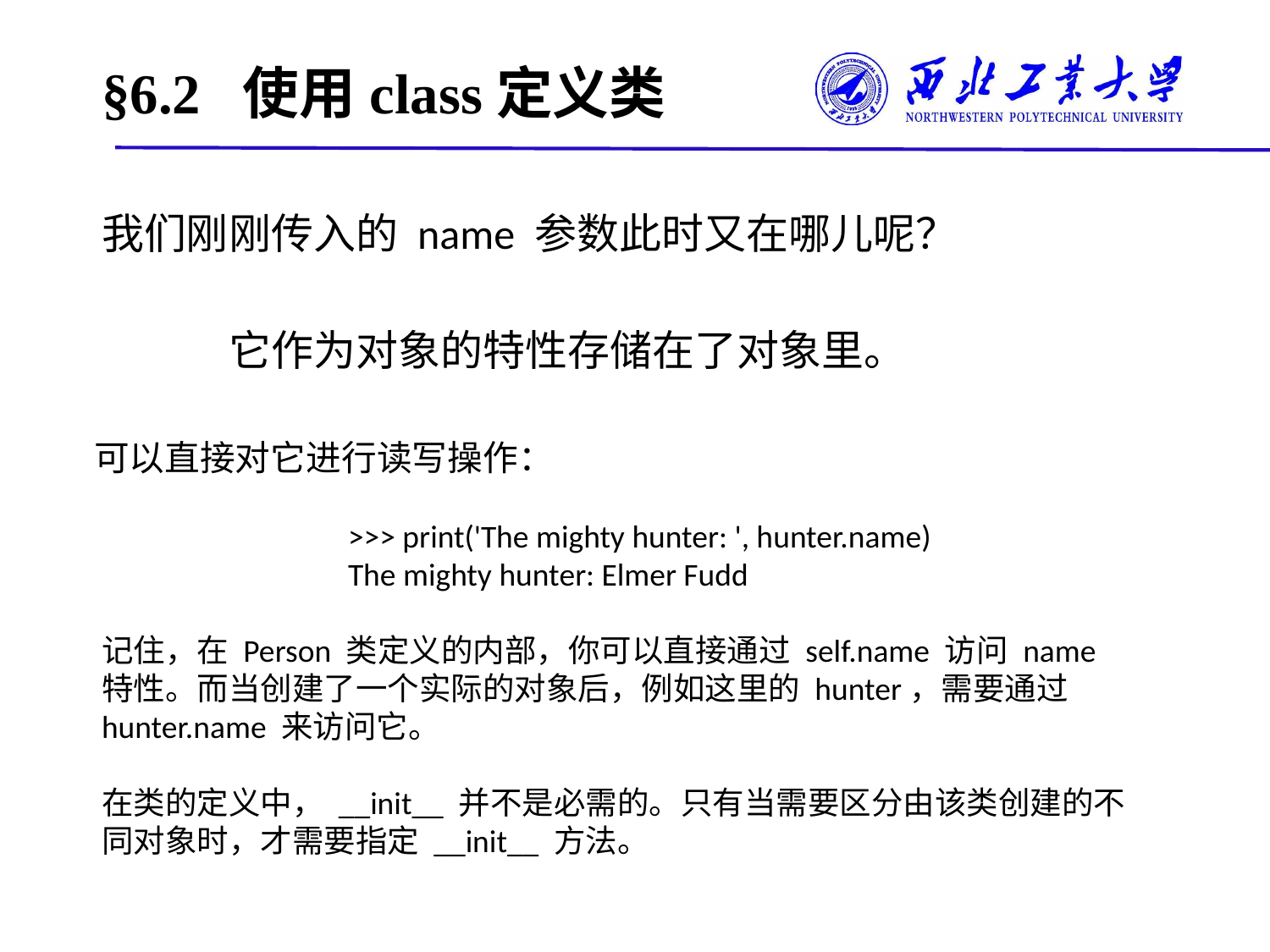

# §6.2  使用class定义类

我们刚刚传入的 name 参数此时又在哪儿呢？
	它作为对象的特性存储在了对象里。
可以直接对它进行读写操作：

		>>> print('The mighty hunter: ', hunter.name)
		The mighty hunter: Elmer Fudd
记住，在 Person 类定义的内部，你可以直接通过 self.name 访问 name 特性。而当创建了一个实际的对象后，例如这里的 hunter，需要通过 hunter.name 来访问它。

在类的定义中， __init__ 并不是必需的。只有当需要区分由该类创建的不同对象时，才需要指定 __init__ 方法。